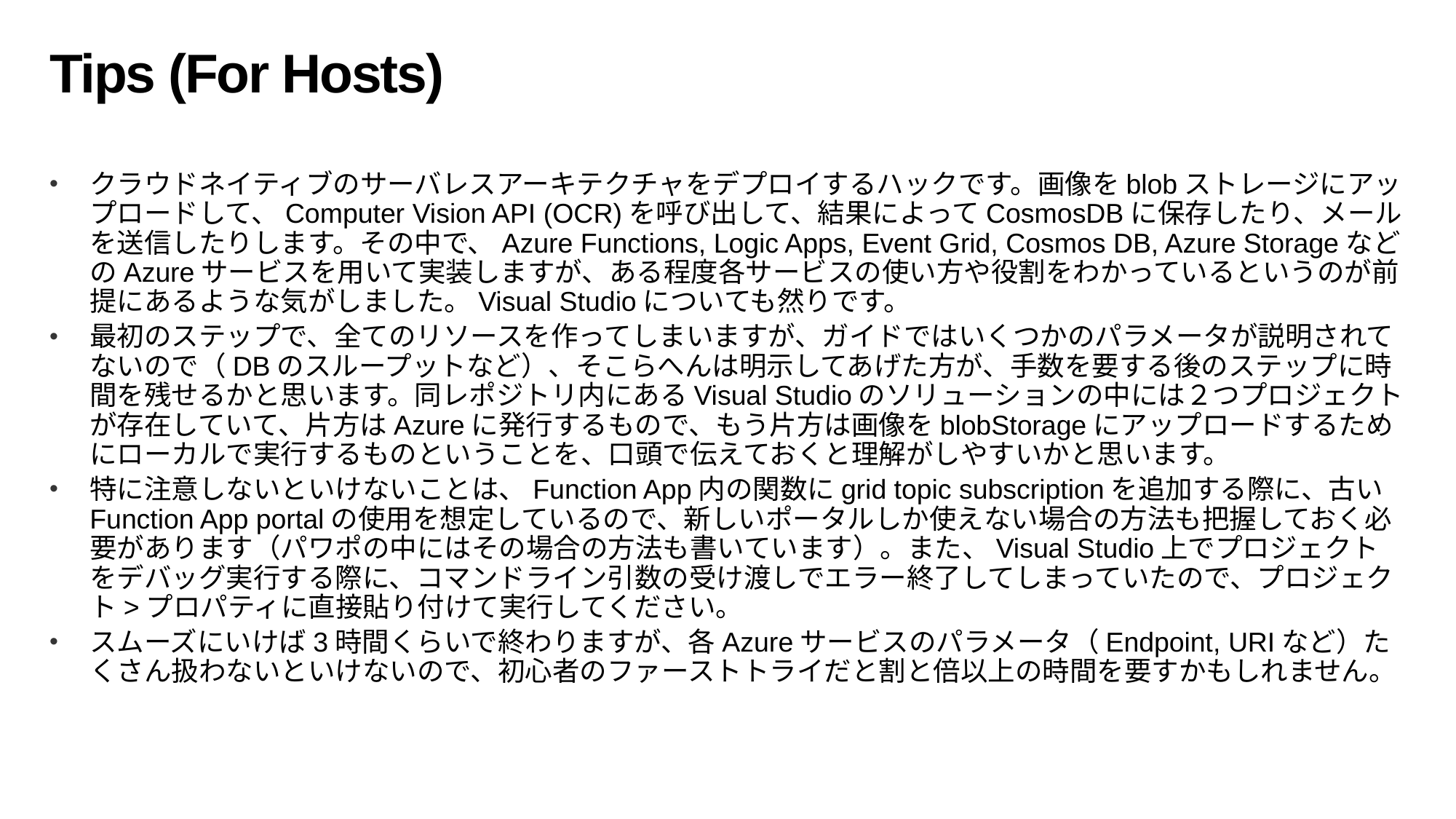

# Tips (For Hosts)
クラウドネイティブのサーバレスアーキテクチャをデプロイするハックです。画像をblobストレージにアップロードして、Computer Vision API (OCR)を呼び出して、結果によってCosmosDBに保存したり、メールを送信したりします。その中で、Azure Functions, Logic Apps, Event Grid, Cosmos DB, Azure StorageなどのAzureサービスを用いて実装しますが、ある程度各サービスの使い方や役割をわかっているというのが前提にあるような気がしました。Visual Studioについても然りです。
最初のステップで、全てのリソースを作ってしまいますが、ガイドではいくつかのパラメータが説明されてないので（DBのスループットなど）、そこらへんは明示してあげた方が、手数を要する後のステップに時間を残せるかと思います。同レポジトリ内にあるVisual Studioのソリューションの中には２つプロジェクトが存在していて、片方はAzureに発行するもので、もう片方は画像をblobStorageにアップロードするためにローカルで実行するものということを、口頭で伝えておくと理解がしやすいかと思います。
特に注意しないといけないことは、Function App内の関数にgrid topic subscriptionを追加する際に、古いFunction App portalの使用を想定しているので、新しいポータルしか使えない場合の方法も把握しておく必要があります（パワポの中にはその場合の方法も書いています）。また、Visual Studio上でプロジェクトをデバッグ実行する際に、コマンドライン引数の受け渡しでエラー終了してしまっていたので、プロジェクト>プロパティに直接貼り付けて実行してください。
スムーズにいけば3時間くらいで終わりますが、各Azureサービスのパラメータ（Endpoint, URIなど）たくさん扱わないといけないので、初心者のファーストトライだと割と倍以上の時間を要すかもしれません。